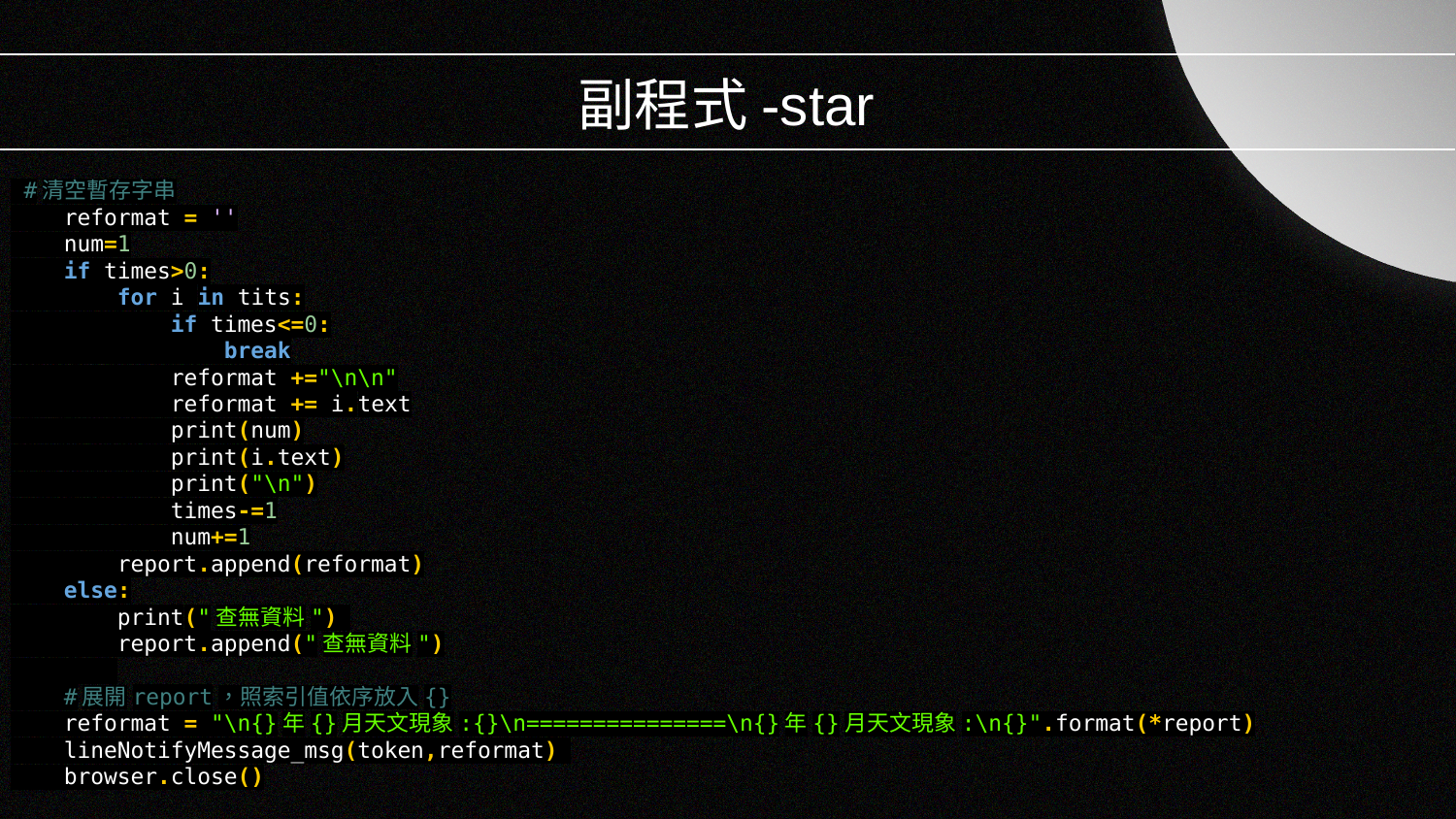

# 副程式-star
 #清空暫存字串
    reformat = ''
    num=1
    if times>0:
        for i in tits:
            if times<=0:
                break
            reformat +="\n\n"
            reformat += i.text
            print(num)
            print(i.text)
            print("\n")
            times-=1
            num+=1
        report.append(reformat)
    else:
        print("查無資料")
        report.append("查無資料")

    #展開report，照索引值依序放入{}
    reformat = "\n{}年{}月天文現象:{}\n===============\n{}年{}月天文現象:\n{}".format(*report)
    lineNotifyMessage_msg(token,reformat)
    browser.close()